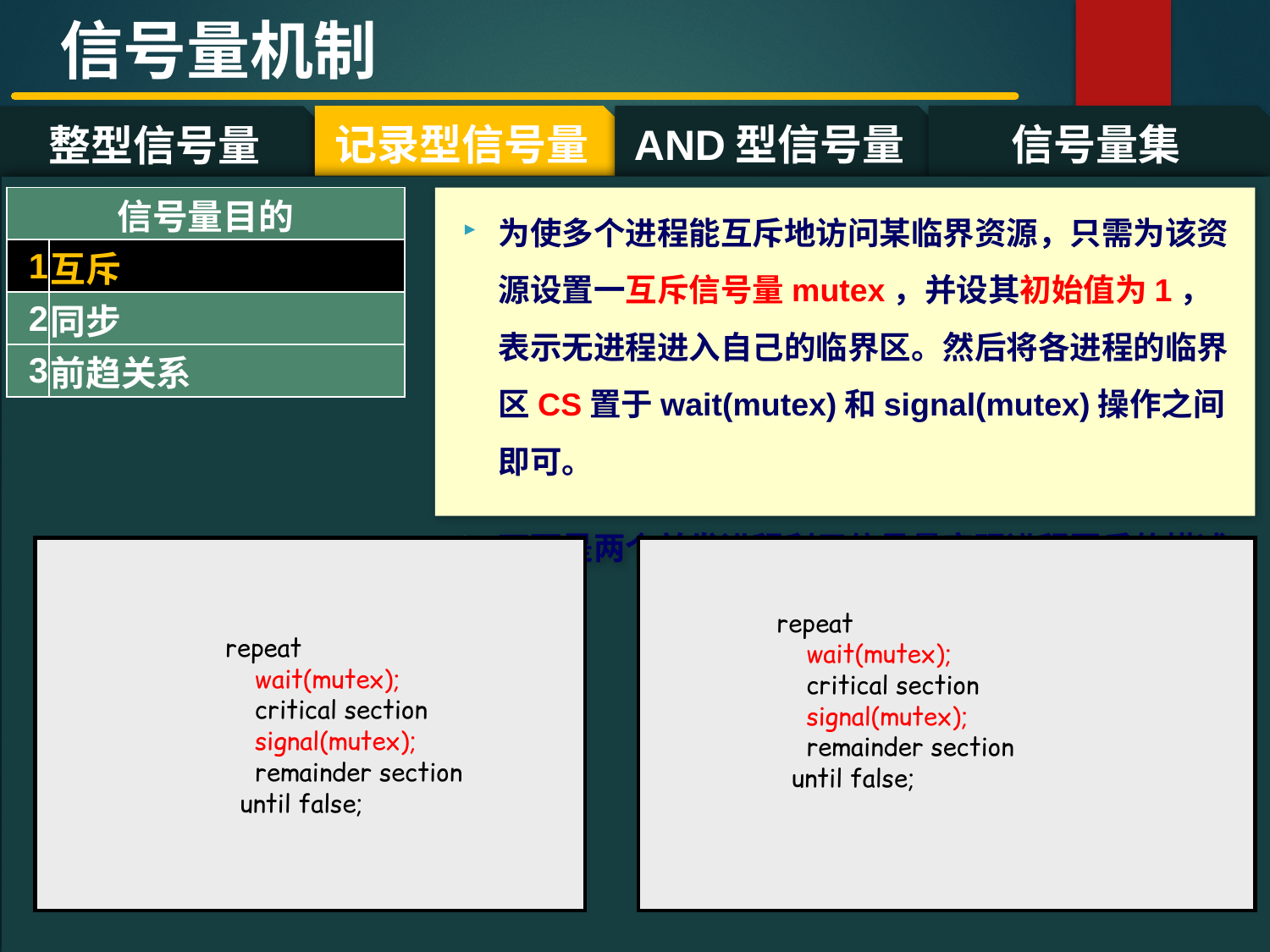

信号量机制
记录型信号量
AND型信号量
信号量集
整型信号量
#
| 信号量目的 |  |
| --- | --- |
| 1 | 互斥 |
| 2 | 同步 |
| 3 | 前趋关系 |
为使多个进程能互斥地访问某临界资源，只需为该资源设置一互斥信号量mutex，并设其初始值为1，表示无进程进入自己的临界区。然后将各进程的临界区CS置于wait(mutex)和signal(mutex)操作之间即可。
下面是两个并发进程利用信号量实现进程互斥的描述。
                        repeat
                            wait(mutex);
                            critical section
                            signal(mutex);
                            remainder section
                          until false;

                 repeat
                     wait(mutex);
                     critical section
                     signal(mutex);
                     remainder section
                   until false;